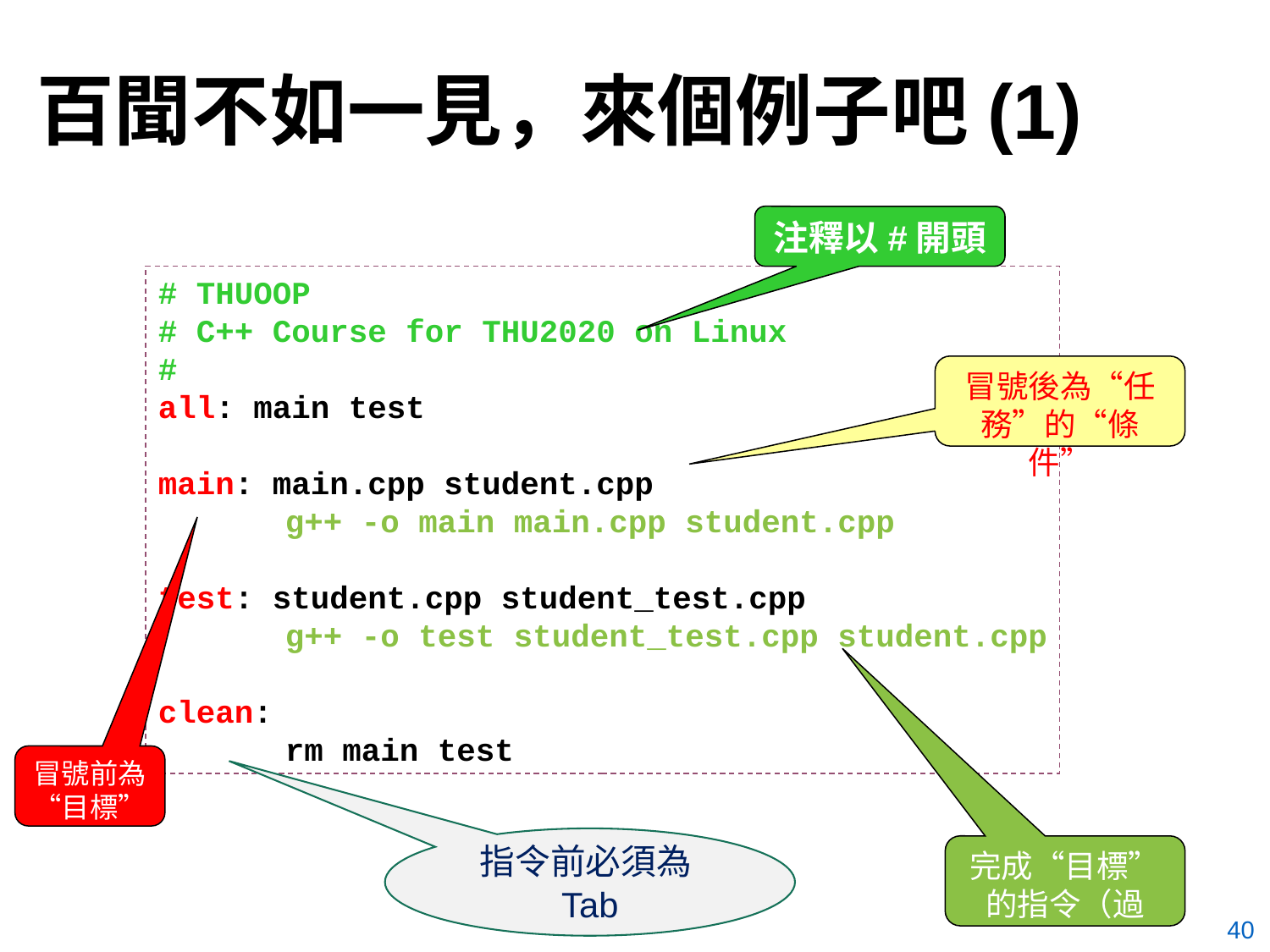

# 百聞不如一見，來個例子吧(1)
注釋以#開頭
# THUOOP
# C++ Course for THU2020 on Linux
#
all: main test

main: main.cpp student.cpp
	g++ -o main main.cpp student.cpp

test: student.cpp student_test.cpp
	g++ -o test student_test.cpp student.cpp

clean:
	rm main test
冒號後為“任務”的“條件”
冒號前為“目標”名
指令前必須為Tab
完成“目標”的指令（過程）
40